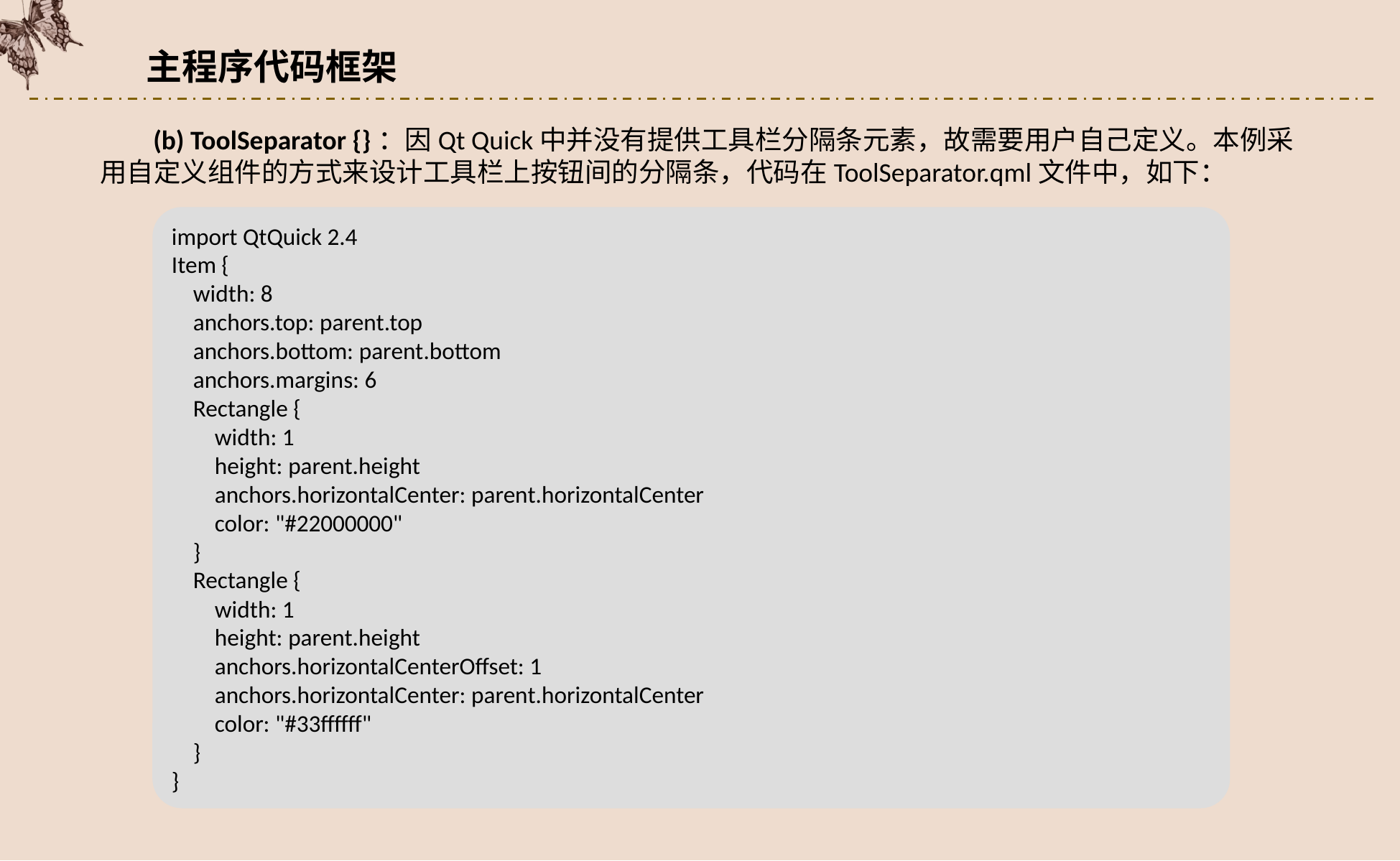

主程序代码框架
(b) ToolSeparator {}：因Qt Quick中并没有提供工具栏分隔条元素，故需要用户自己定义。本例采用自定义组件的方式来设计工具栏上按钮间的分隔条，代码在ToolSeparator.qml文件中，如下：
import QtQuick 2.4
Item {
    width: 8
    anchors.top: parent.top
    anchors.bottom: parent.bottom
    anchors.margins: 6
    Rectangle {
        width: 1
        height: parent.height
        anchors.horizontalCenter: parent.horizontalCenter
        color: "#22000000"
    }
    Rectangle {
        width: 1
        height: parent.height
        anchors.horizontalCenterOffset: 1
        anchors.horizontalCenter: parent.horizontalCenter
        color: "#33ffffff"
    }
}